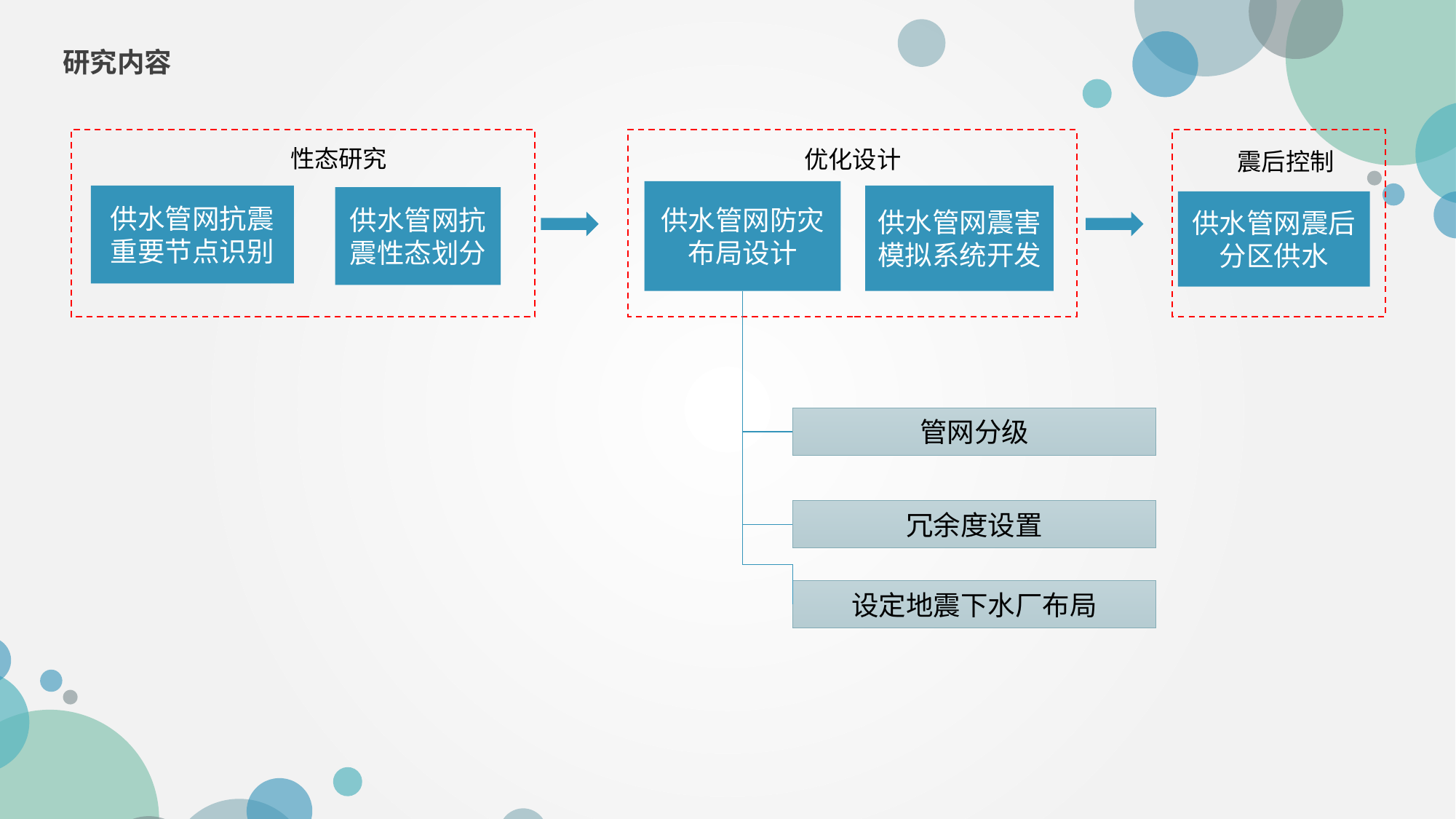

研究内容

性态研究
优化设计
震后控制
供水管网防灾布局设计
供水管网抗震重要节点识别
供水管网震害模拟系统开发
供水管网抗震性态划分
供水管网震后分区供水

管网分级
冗余度设置
设定地震下水厂布局